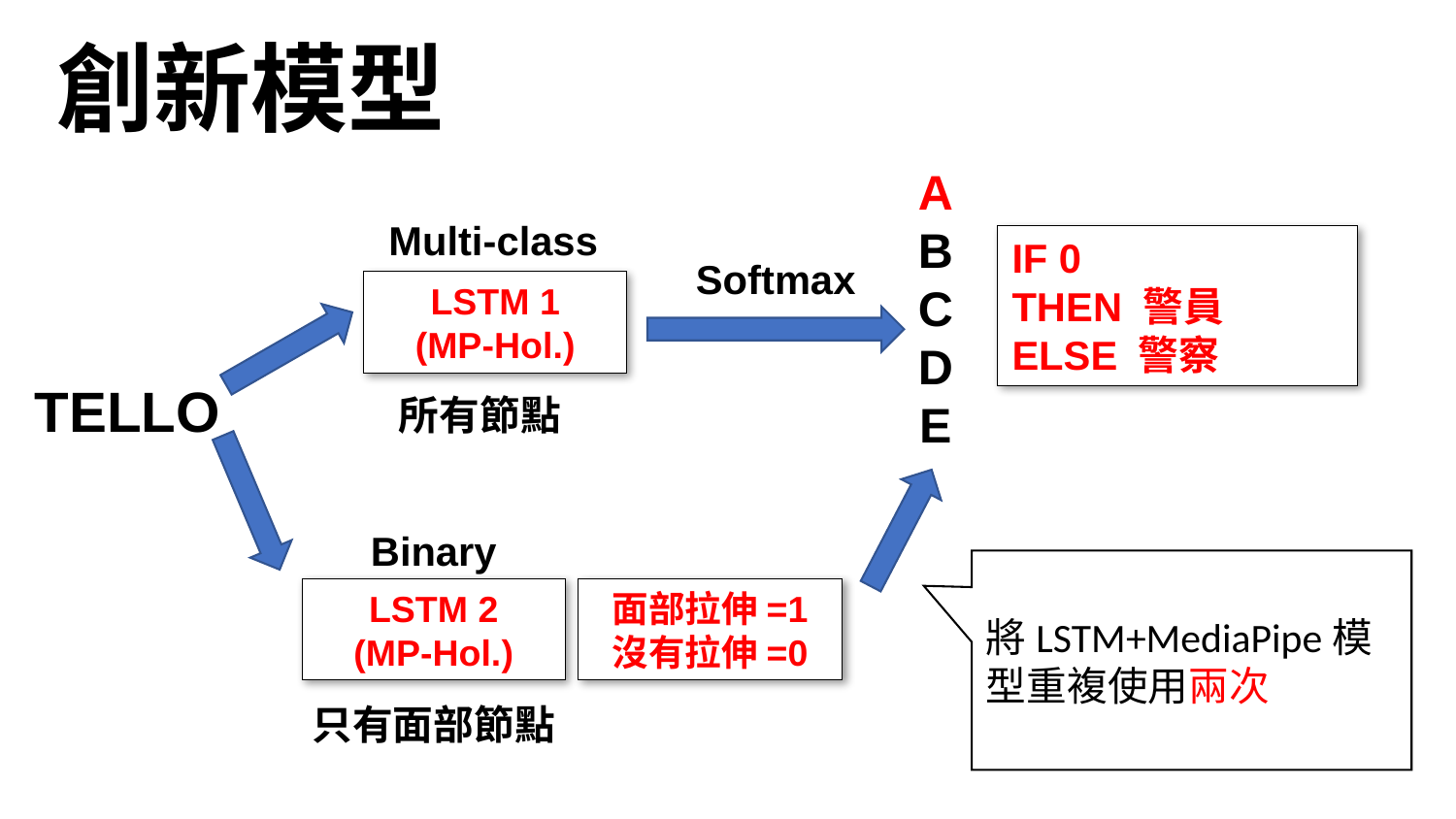

創新模型
Multi-class
IF 0
THEN 警員
ELSE 警察
Softmax
A
B
C
D
E
LSTM 1
(MP-Hol.)

TELLO
所有節點

Binary

將LSTM+MediaPipe模型重複使用兩次
LSTM 2
(MP-Hol.)
面部拉伸=1
沒有拉伸=0
只有面部節點